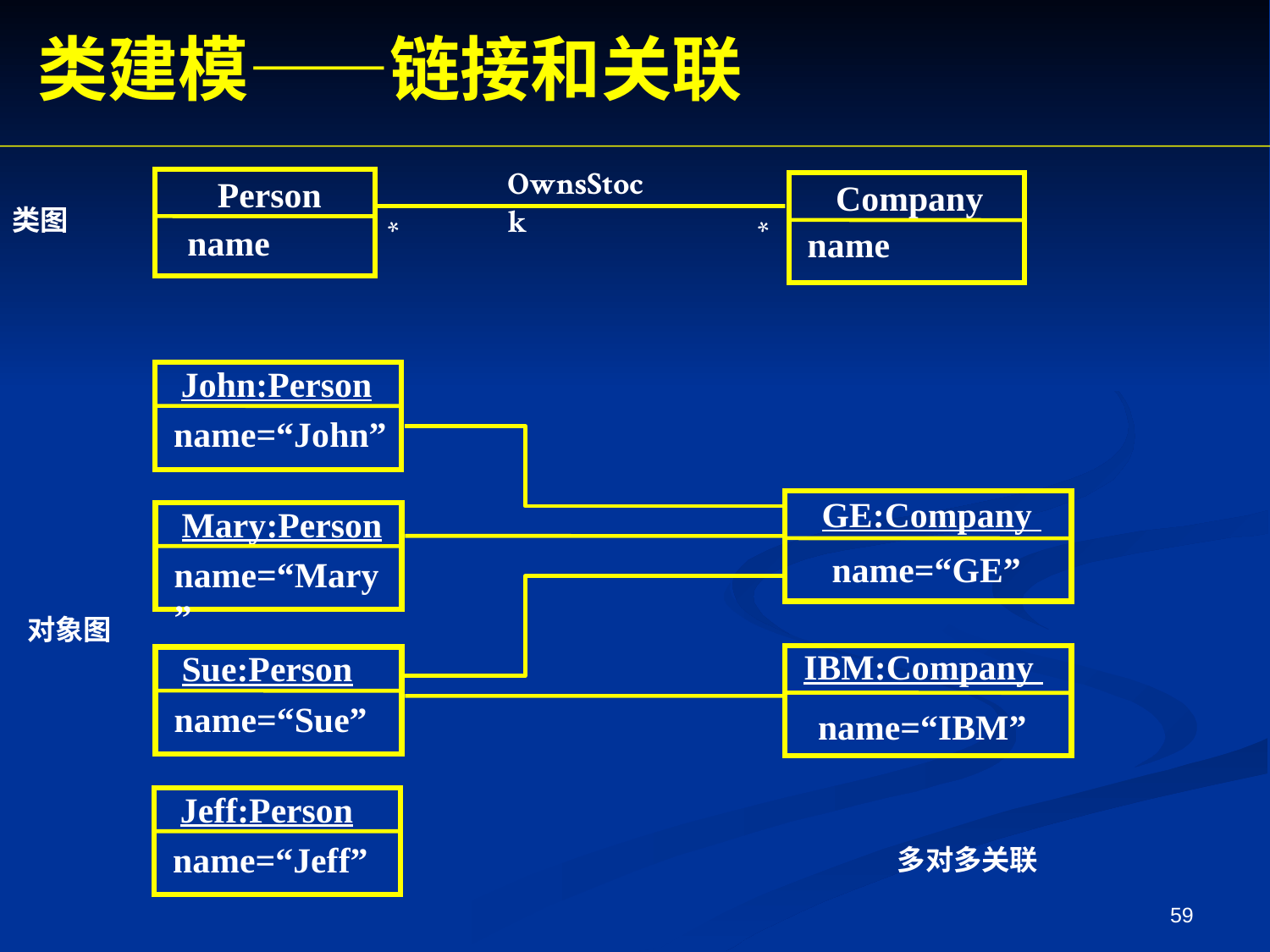

类建模——链接和关联

OwnsStock
Person

Company

类图

*
*
name

name

John:Person

name=“John”

GE:Company

name=“GE”
Mary:Person

name=“Mary”

对象图
IBM:Company

name=“IBM”
Sue:Person

name=“Sue”

Jeff:Person

name=“Jeff”
多对多关联
59